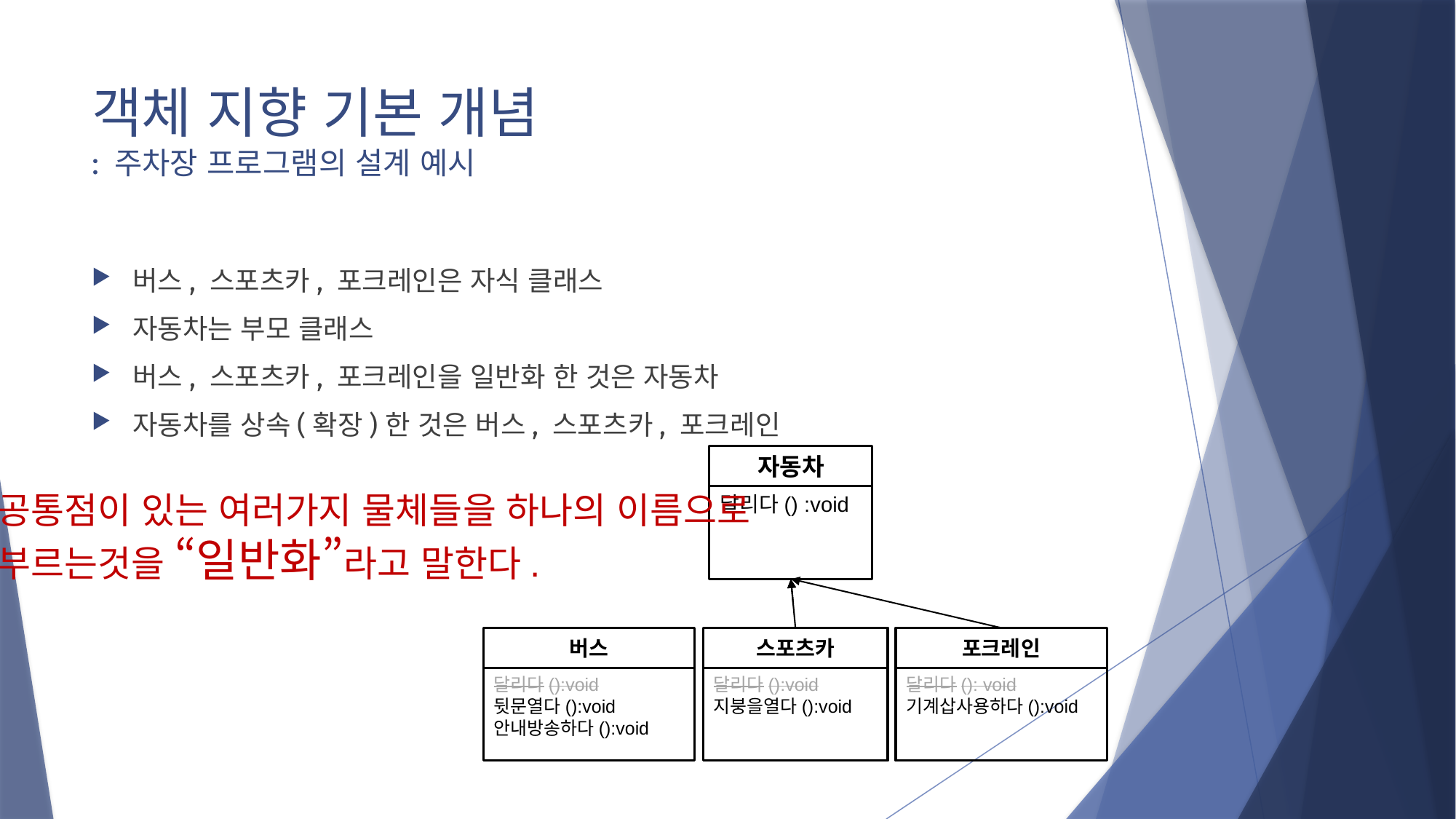

# 객체 지향 기본 개념 : 주차장 프로그램의 설계 예시
버스, 스포츠카, 포크레인은 자식 클래스
자동차는 부모 클래스
버스, 스포츠카, 포크레인을 일반화 한 것은 자동차
자동차를 상속(확장)한 것은 버스, 스포츠카, 포크레인
자동차
달리다() :void
공통점이 있는 여러가지 물체들을 하나의 이름으로
부르는것을 “일반화”라고 말한다.
버스
달리다():void
뒷문열다():void
안내방송하다():void
스포츠카
달리다():void
지붕을열다():void
포크레인
달리다(): void
기계삽사용하다():void